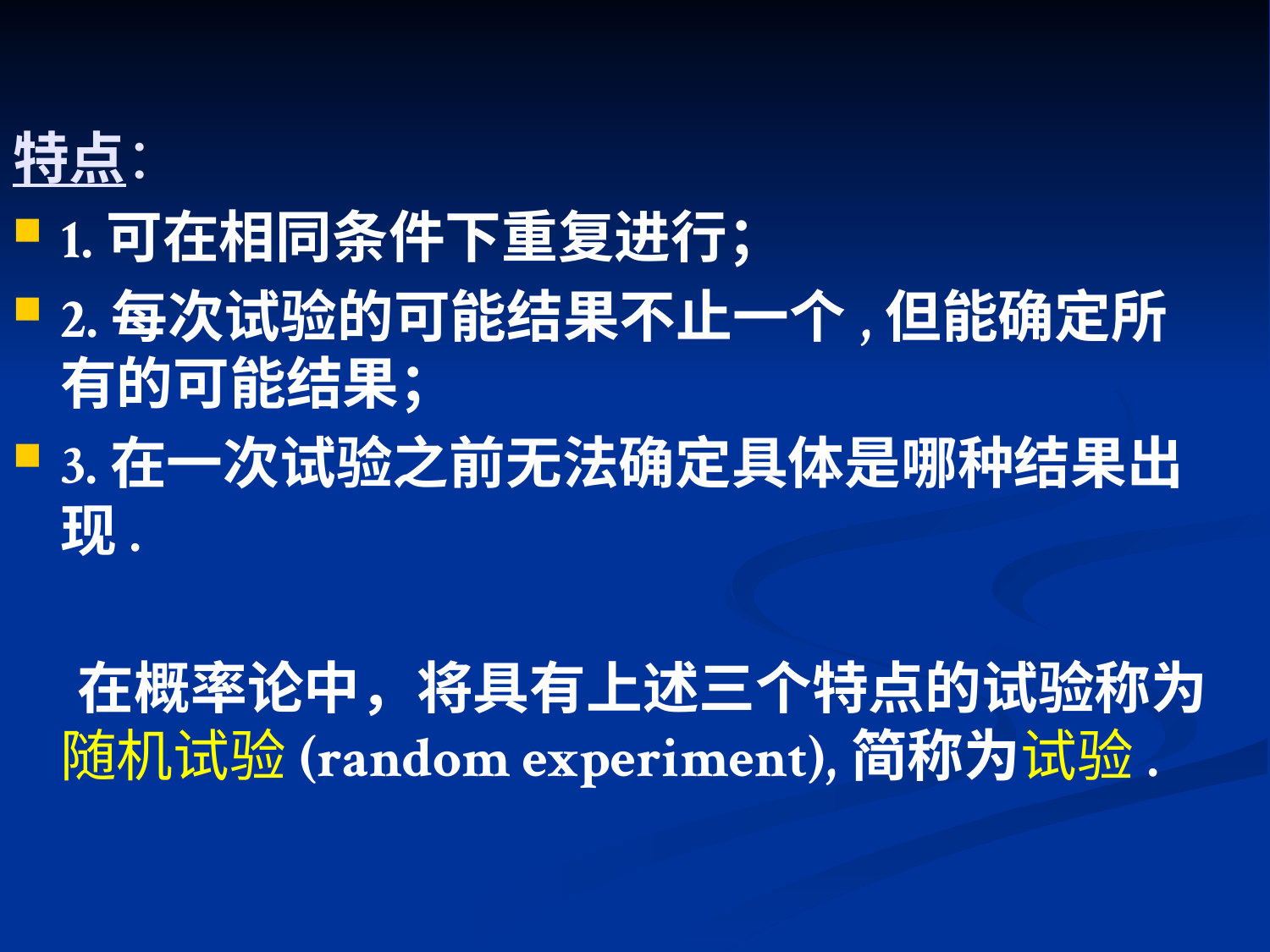

特点：
1.可在相同条件下重复进行；
2.每次试验的可能结果不止一个,但能确定所有的可能结果；
3.在一次试验之前无法确定具体是哪种结果出现.

    在概率论中，将具有上述三个特点的试验称为随机试验(random experiment),简称为试验.